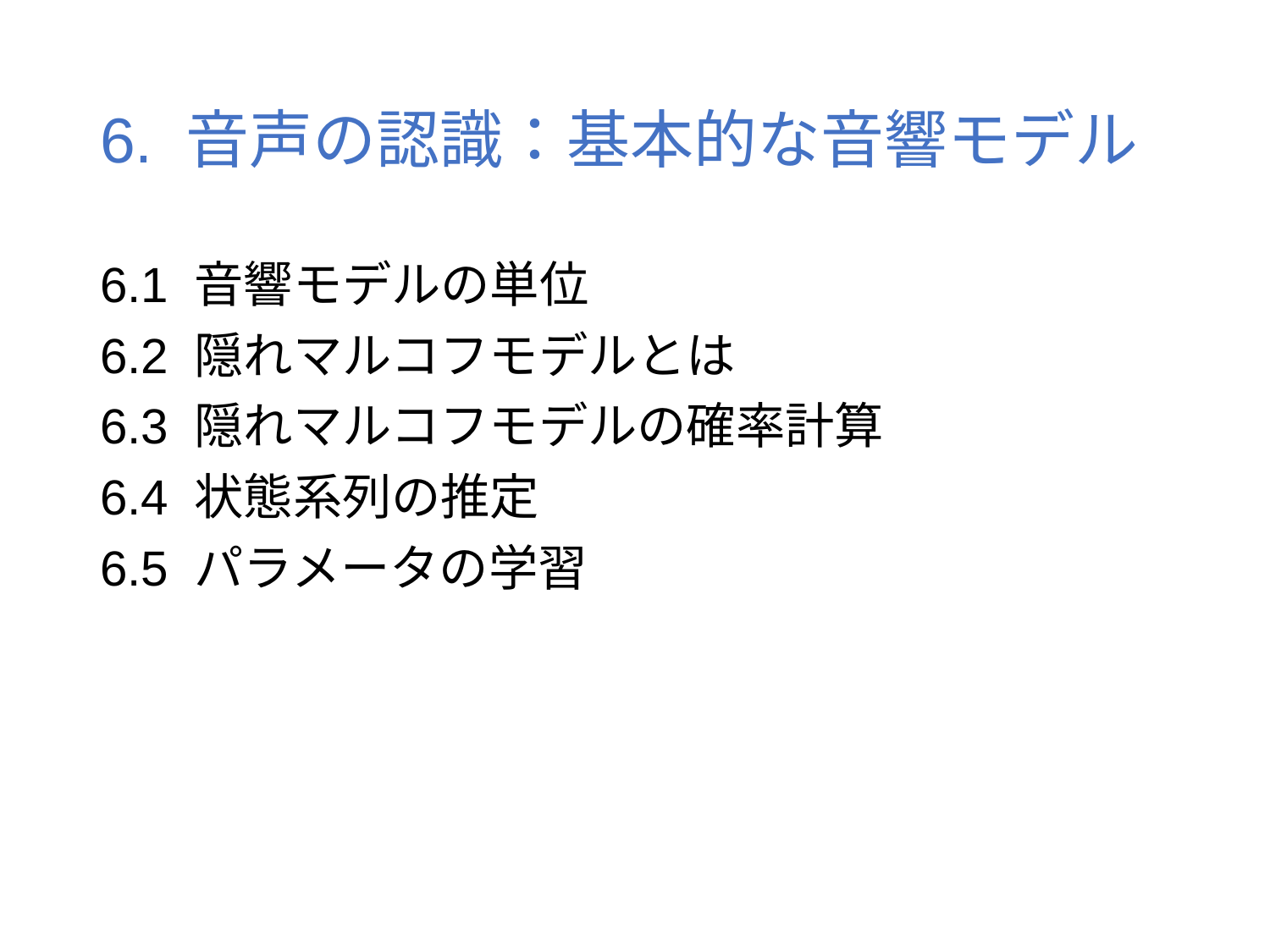

# 6. 音声の認識：基本的な音響モデル
6.1 音響モデルの単位
6.2 隠れマルコフモデルとは
6.3 隠れマルコフモデルの確率計算
6.4 状態系列の推定
6.5 パラメータの学習